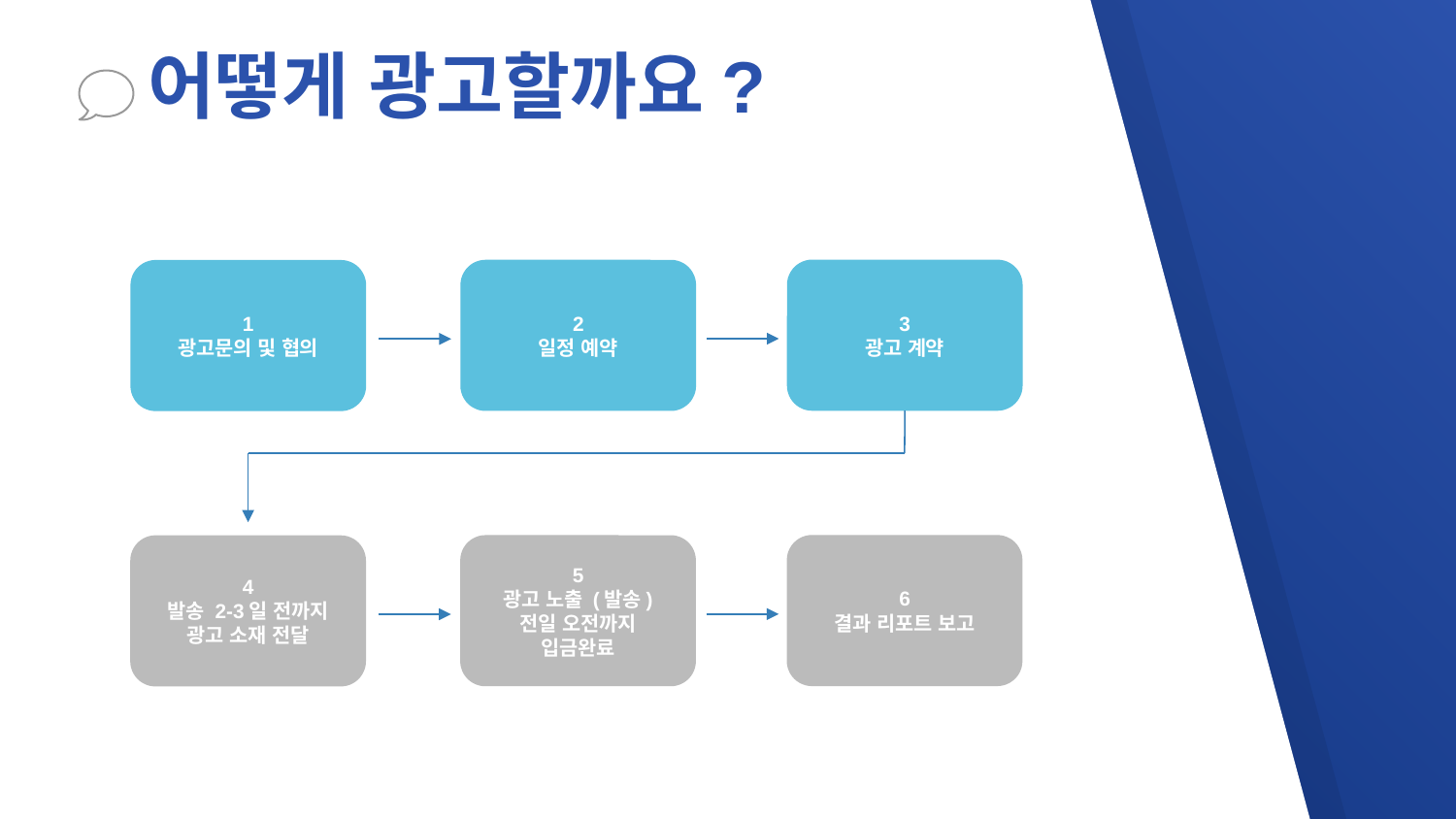

어떻게 광고할까요?

3
광고 계약
2
일정 예약
1
광고문의 및 협의
6
결과 리포트 보고
5
광고 노출 (발송) 전일 오전까지 입금완료
4
발송 2-3일 전까지 광고 소재 전달